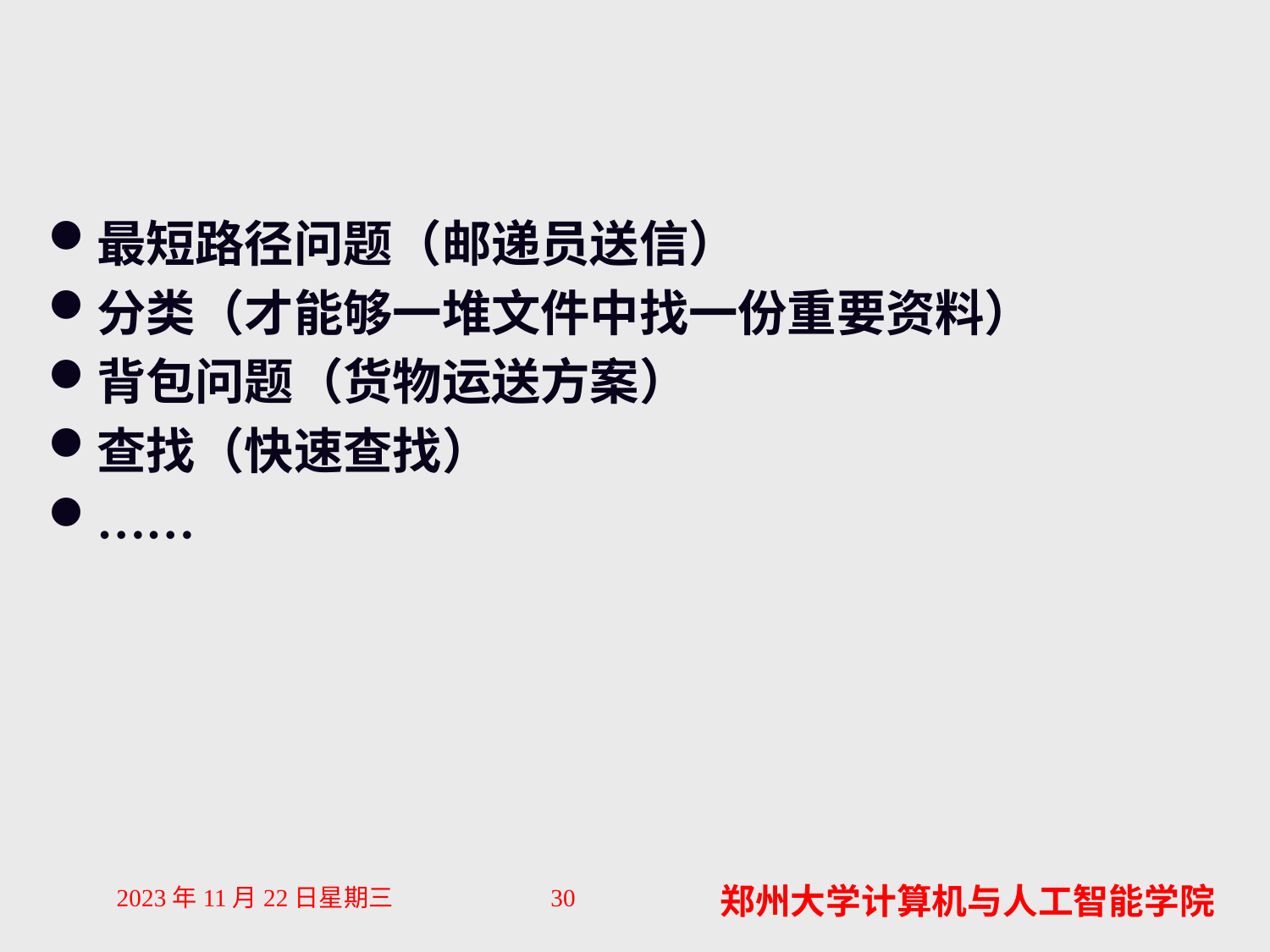

#
最短路径问题（邮递员送信）
分类（才能够一堆文件中找一份重要资料）
背包问题（货物运送方案）
查找（快速查找）
……